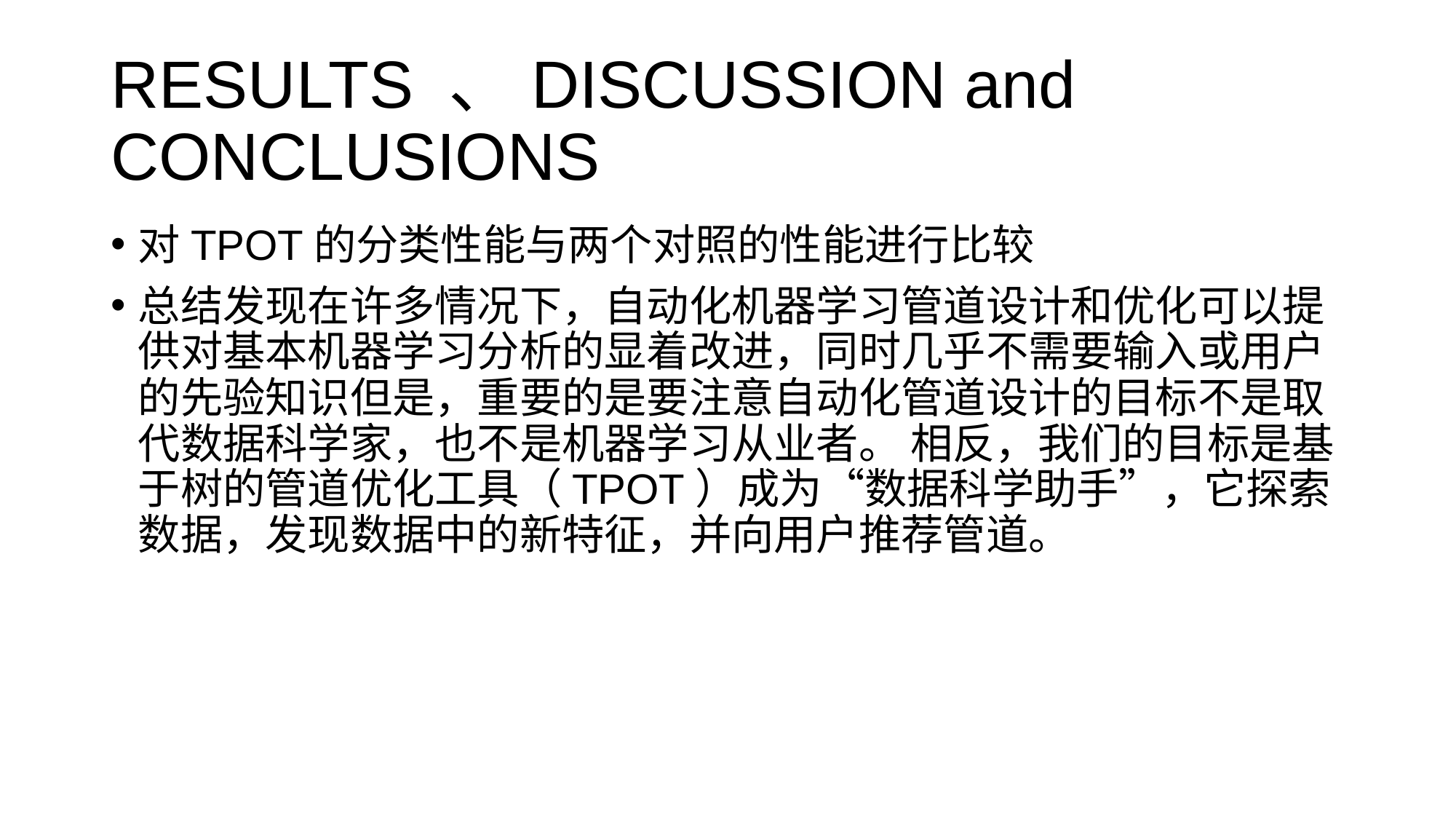

# RESULTS 、DISCUSSION and CONCLUSIONS
对TPOT的分类性能与两个对照的性能进行比较
总结发现在许多情况下，自动化机器学习管道设计和优化可以提供对基本机器学习分析的显着改进，同时几乎不需要输入或用户的先验知识但是，重要的是要注意自动化管道设计的目标不是取代数据科学家，也不是机器学习从业者。 相反，我们的目标是基于树的管道优化工具（TPOT）成为“数据科学助手”，它探索数据，发现数据中的新特征，并向用户推荐管道。